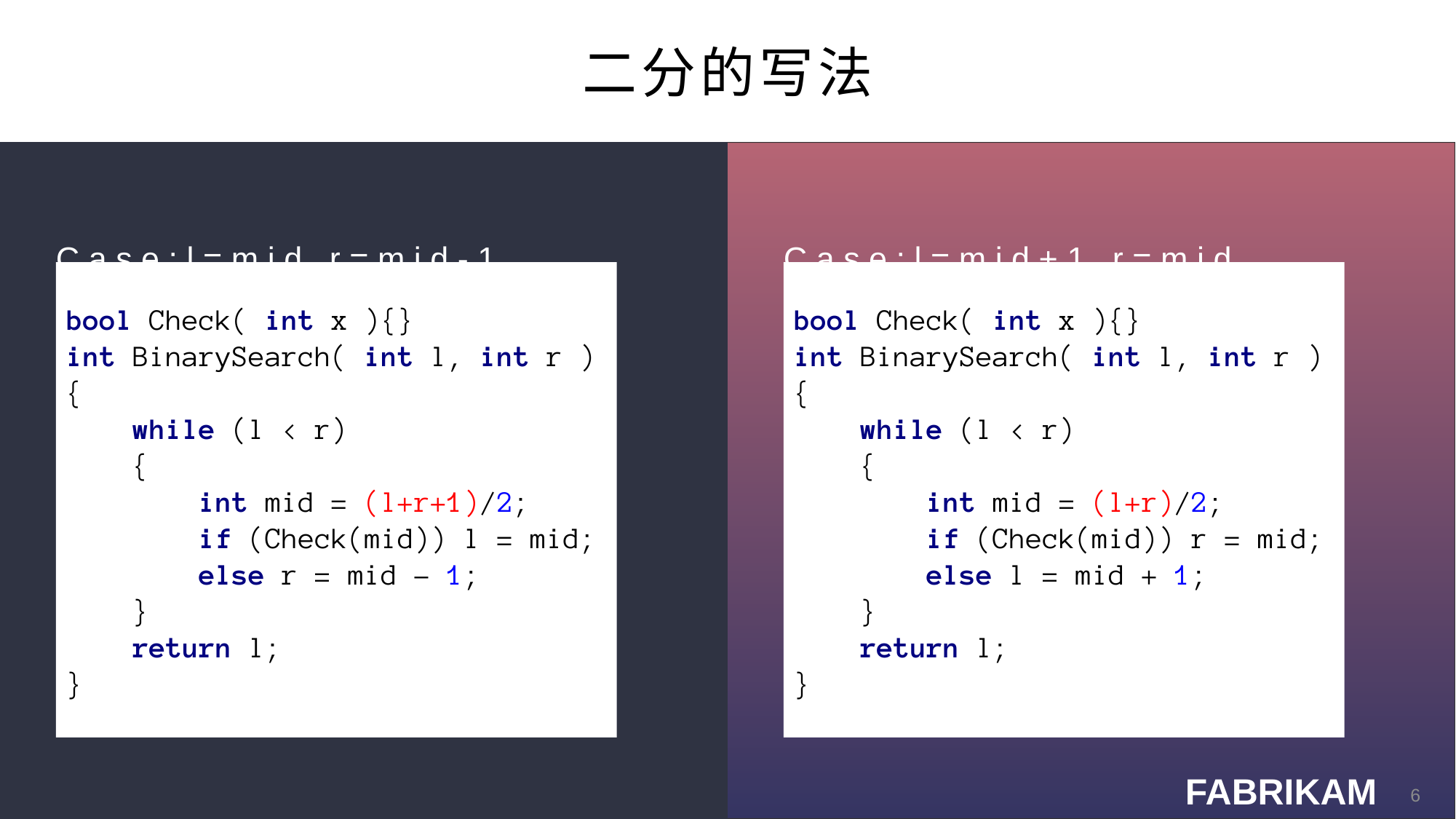

# 二分的写法
Case:l=mid,r=mid-1
Case:l=mid+1,r=mid
bool Check( int x ){}
int BinarySearch( int l, int r )
{
    while (l < r)
    {
        int mid = (l+r+1)/2;
        if (Check(mid)) l = mid;
        else r = mid - 1;
    }
    return l;
}
bool Check( int x ){}
int BinarySearch( int l, int r )
{
    while (l < r)
    {
        int mid = (l+r)/2;
        if (Check(mid)) r = mid;
        else l = mid + 1;
    }
    return l;
}
6